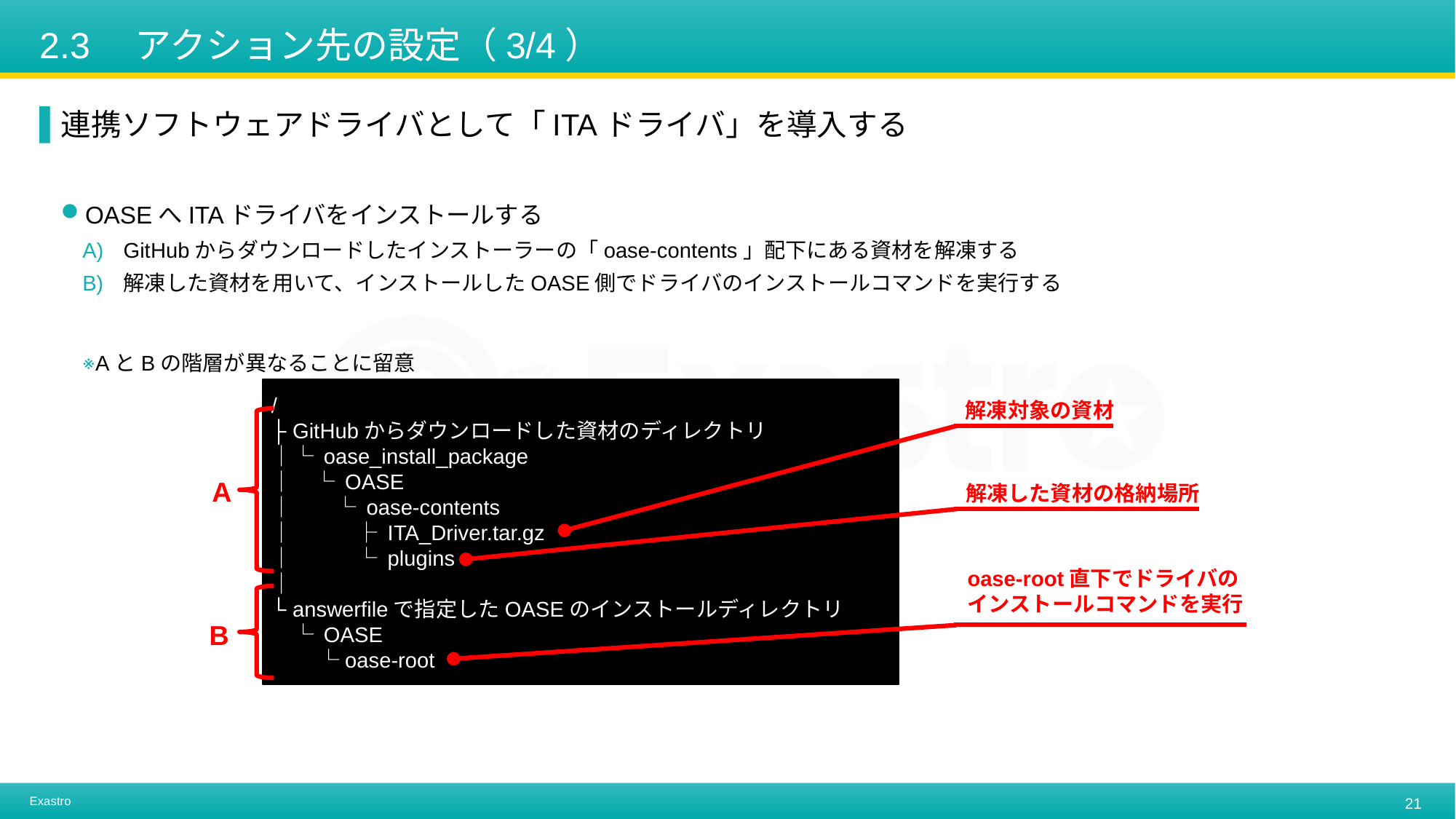

# 2.3　アクション先の設定（3/4）
連携ソフトウェアドライバとして「ITAドライバ」を導入する

OASEへITAドライバをインストールする
GitHubからダウンロードしたインストーラーの「oase-contents」配下にある資材を解凍する
解凍した資材を用いて、インストールしたOASE側でドライバのインストールコマンドを実行する

AとBの階層が異なることに留意

ドライバインストールについては<環境構築マニュアル -ドライバインストール編->を参照
/
├ GitHubからダウンロードした資材のディレクトリ
｜└ oase_install_package
｜　└ OASE
｜　　└ oase-contents
｜　　　├ ITA_Driver.tar.gz
｜　　　└ plugins
｜
└ answerfileで指定したOASEのインストールディレクトリ
　└ OASE
　　 └oase-root
解凍対象の資材

A
解凍した資材の格納場所
oase-root直下でドライバの
インストールコマンドを実行

B